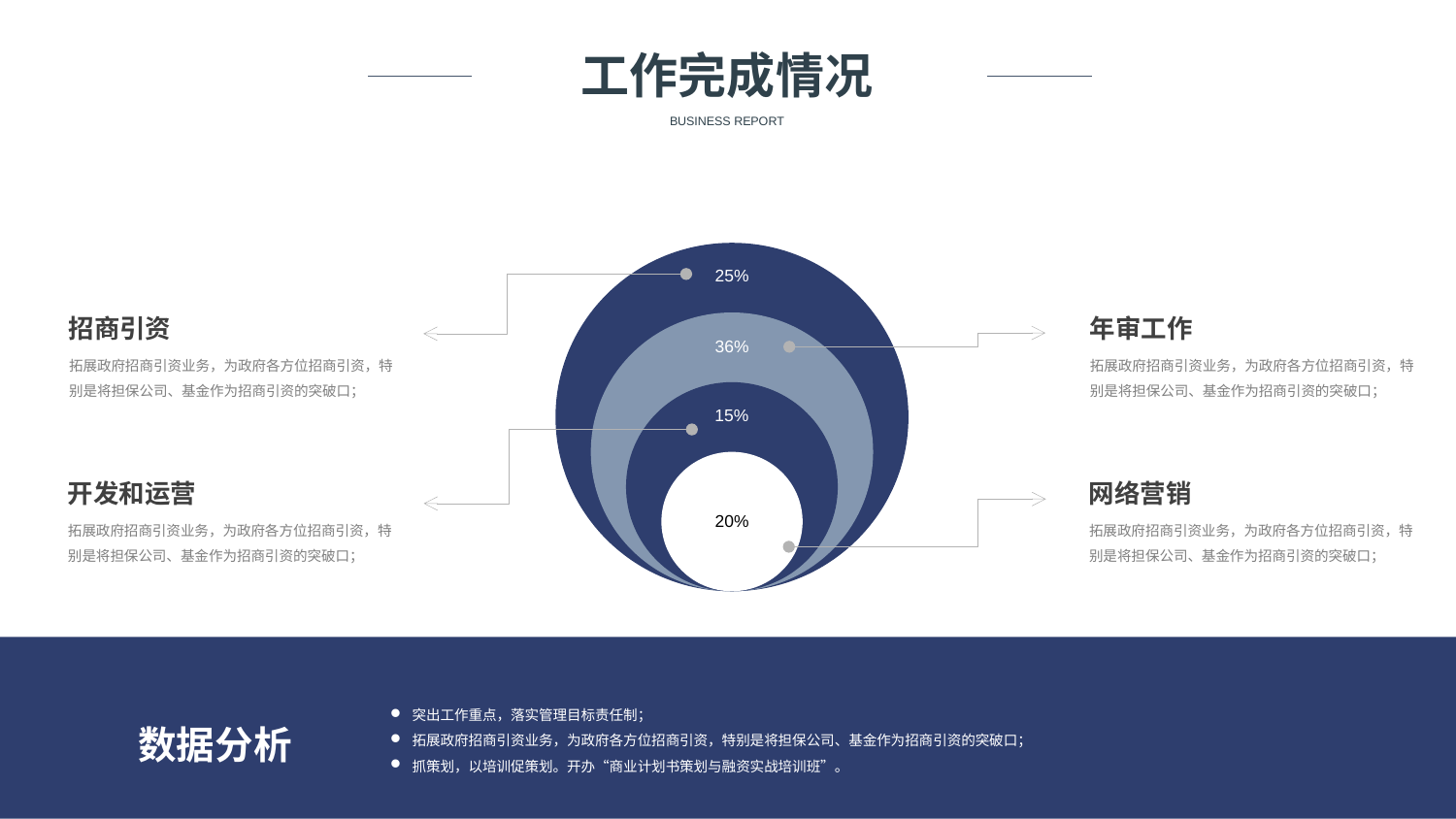

工作完成情况
BUSINESS REPORT
25%

招商引资
年审工作
36%

拓展政府招商引资业务，为政府各方位招商引资，特别是将担保公司、基金作为招商引资的突破口；
拓展政府招商引资业务，为政府各方位招商引资，特别是将担保公司、基金作为招商引资的突破口；
15%

20%
开发和运营
网络营销

拓展政府招商引资业务，为政府各方位招商引资，特别是将担保公司、基金作为招商引资的突破口；
拓展政府招商引资业务，为政府各方位招商引资，特别是将担保公司、基金作为招商引资的突破口；

数据分析
突出工作重点，落实管理目标责任制；
拓展政府招商引资业务，为政府各方位招商引资，特别是将担保公司、基金作为招商引资的突破口；
抓策划，以培训促策划。开办“商业计划书策划与融资实战培训班”。